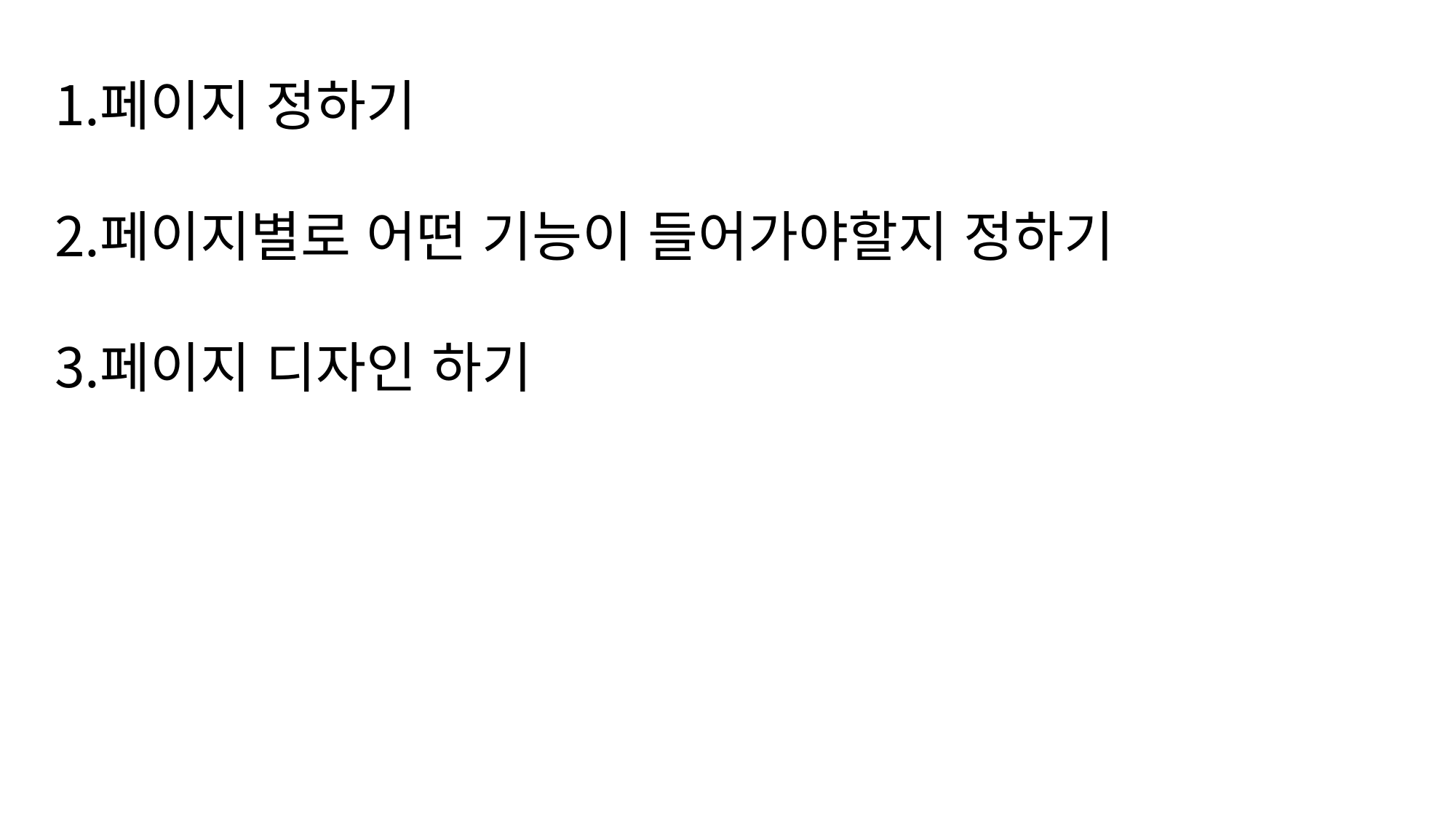

페이지 정하기
페이지별로 어떤 기능이 들어가야할지 정하기
페이지 디자인 하기